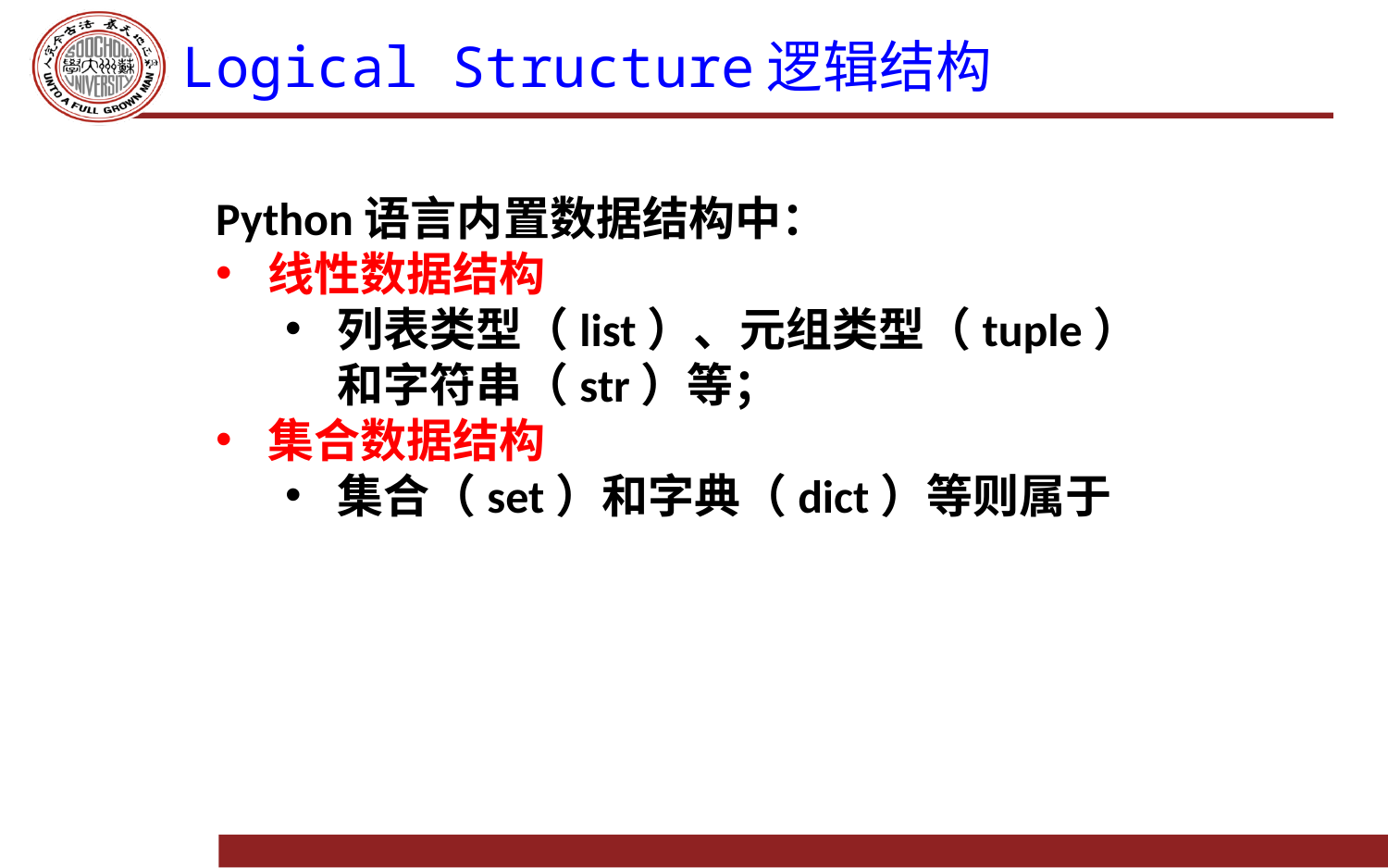

# Logical Structure逻辑结构
Python语言内置数据结构中：
线性数据结构
列表类型（list）、元组类型（tuple）和字符串（str）等；
集合数据结构
集合（set）和字典（dict）等则属于